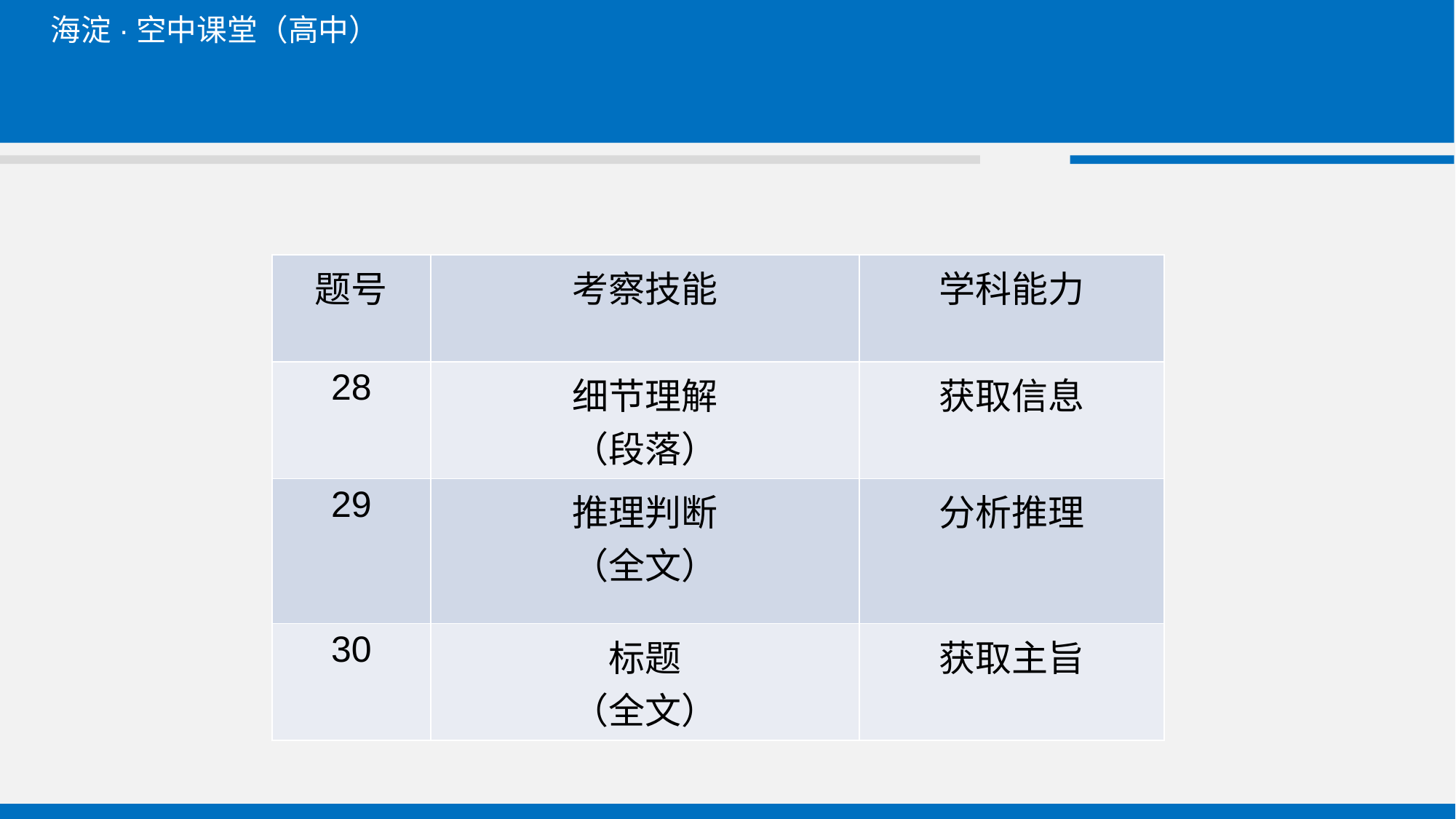

#
| 题号 | 考察技能 | 学科能力 |
| --- | --- | --- |
| 28 | 细节理解 （段落） | 获取信息 |
| 29 | 推理判断 （全文） | 分析推理 |
| 30 | 标题 （全文） | 获取主旨 |